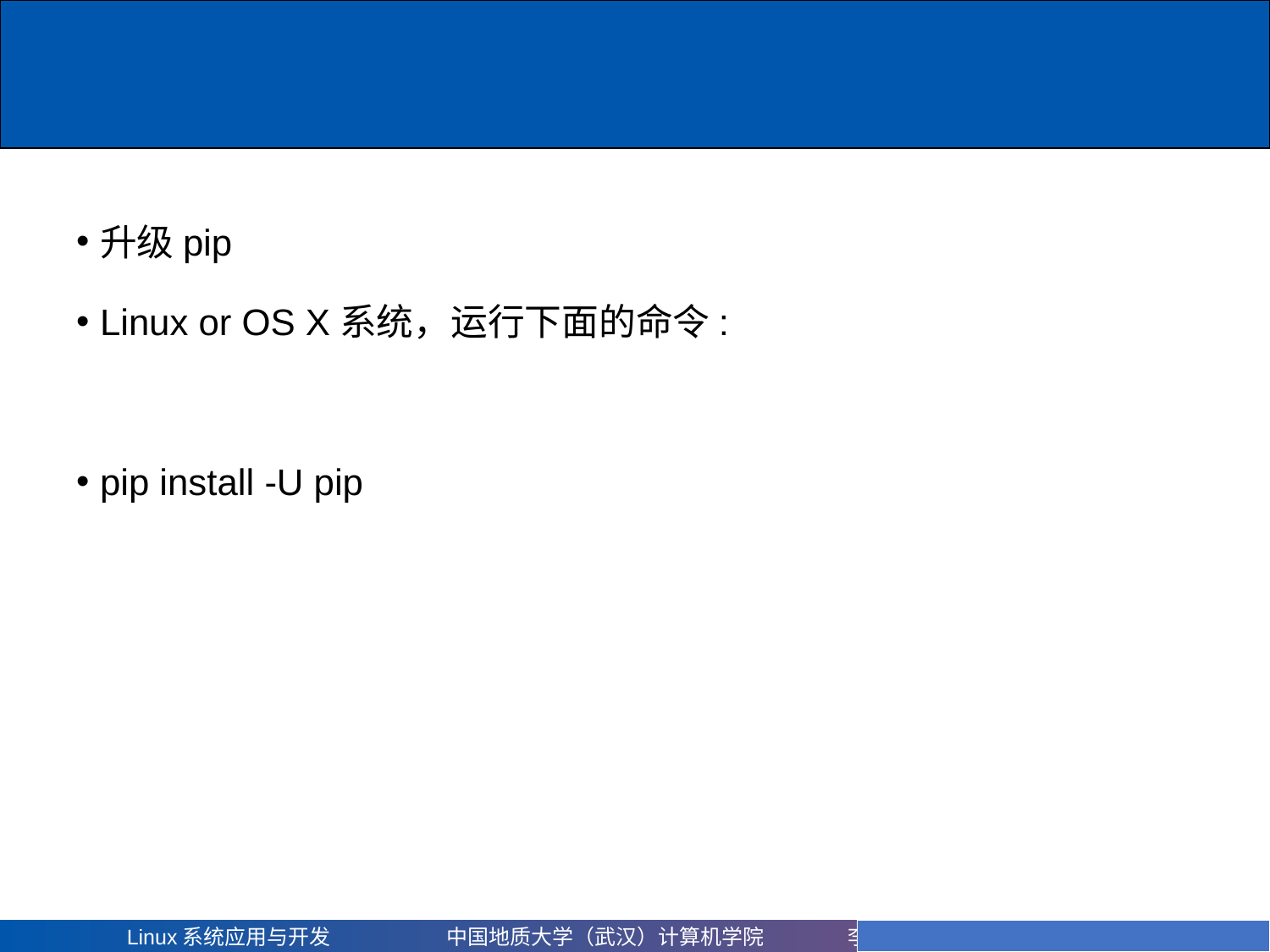

# 升级pip
Linux or OS X系统，运行下面的命令:

pip install -U pip